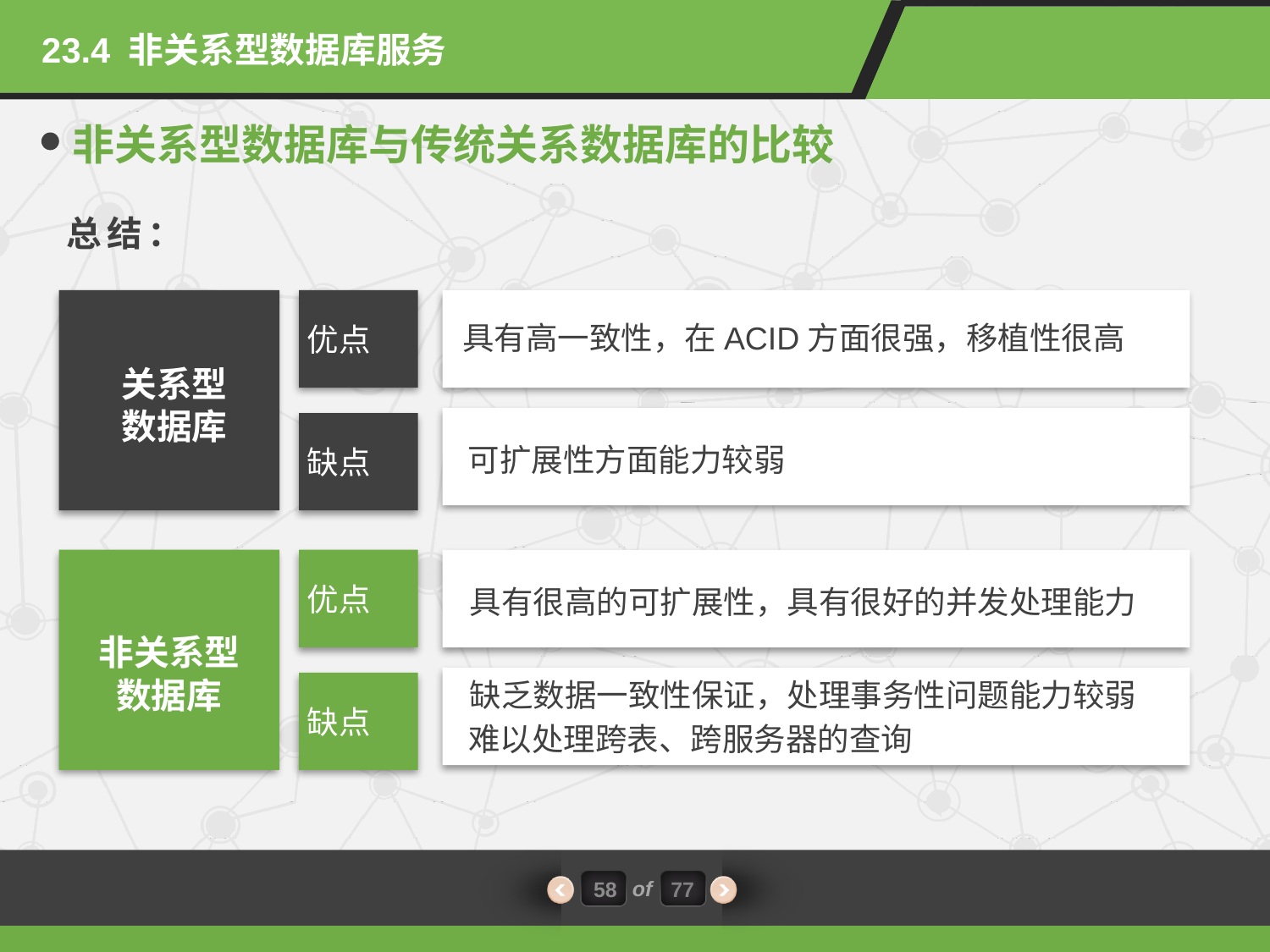

23.4 非关系型数据库服务
非关系型数据库与传统关系数据库的比较

总结：

具有高一致性，在ACID方面很强，移植性很高
优点
关系型
数据库

可扩展性方面能力较弱
缺点

优点
具有很高的可扩展性，具有很好的并发处理能力
非关系型
数据库

缺乏数据一致性保证，处理事务性问题能力较弱

缺点
难以处理跨表、跨服务器的查询
58